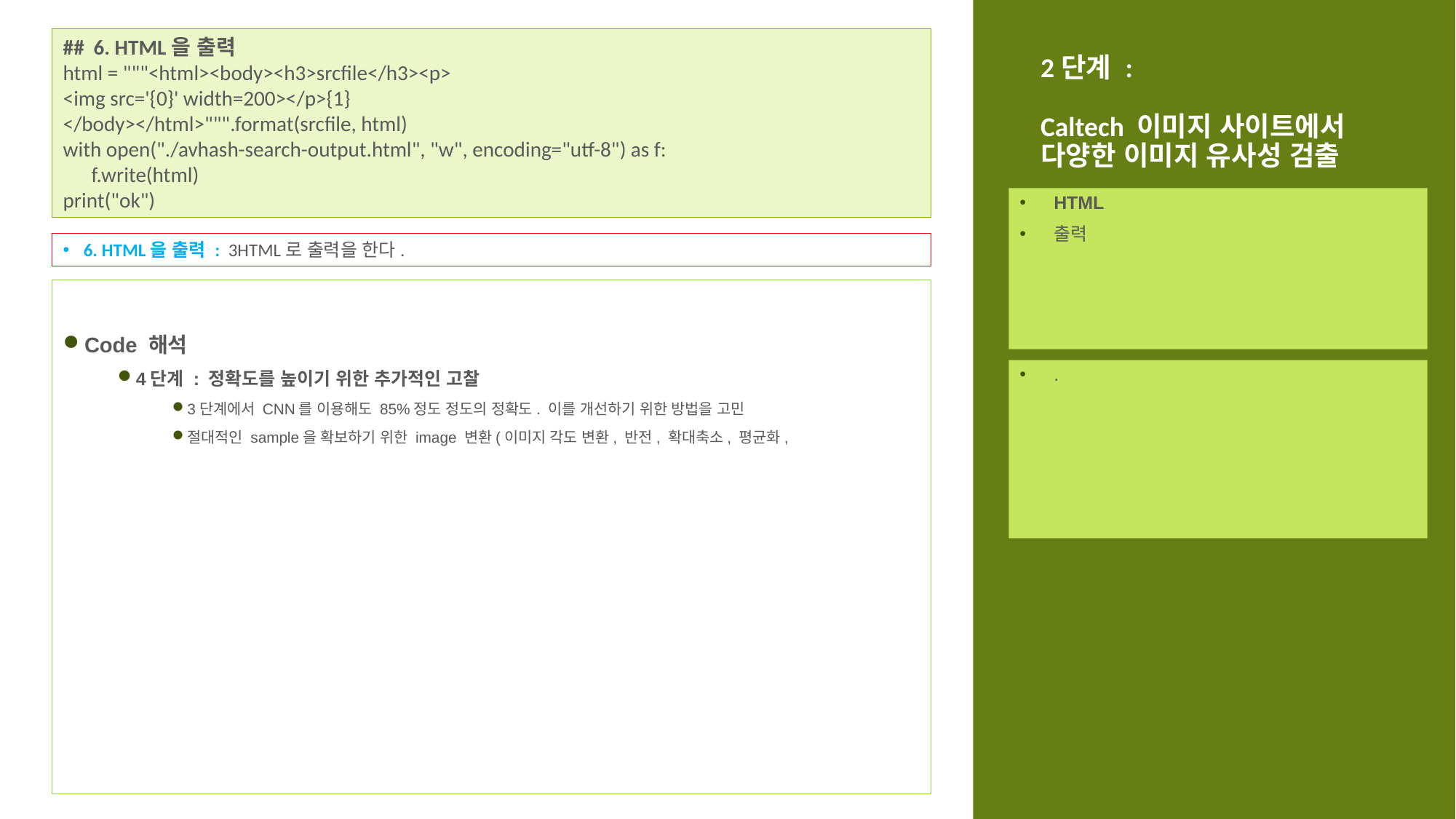

##  6. HTML을 출력
html = """<html><body><h3>srcfile</h3><p>
<img src='{0}' width=200></p>{1}
</body></html>""".format(srcfile, html)
with open("./avhash-search-output.html", "w", encoding="utf-8") as f:
      f.write(html)
print("ok")
# 2단계 : Caltech 이미지 사이트에서 다양한 이미지 유사성 검출
HTML
출력
6. HTML을 출력 :  3HTML로 출력을 한다.
Code 해석
4단계 : 정확도를 높이기 위한 추가적인 고찰
3단계에서 CNN를 이용해도 85%정도 정도의 정확도. 이를 개선하기 위한 방법을 고민
절대적인 sample을 확보하기 위한 image 변환(이미지 각도 변환, 반전, 확대축소, 평균화,

.